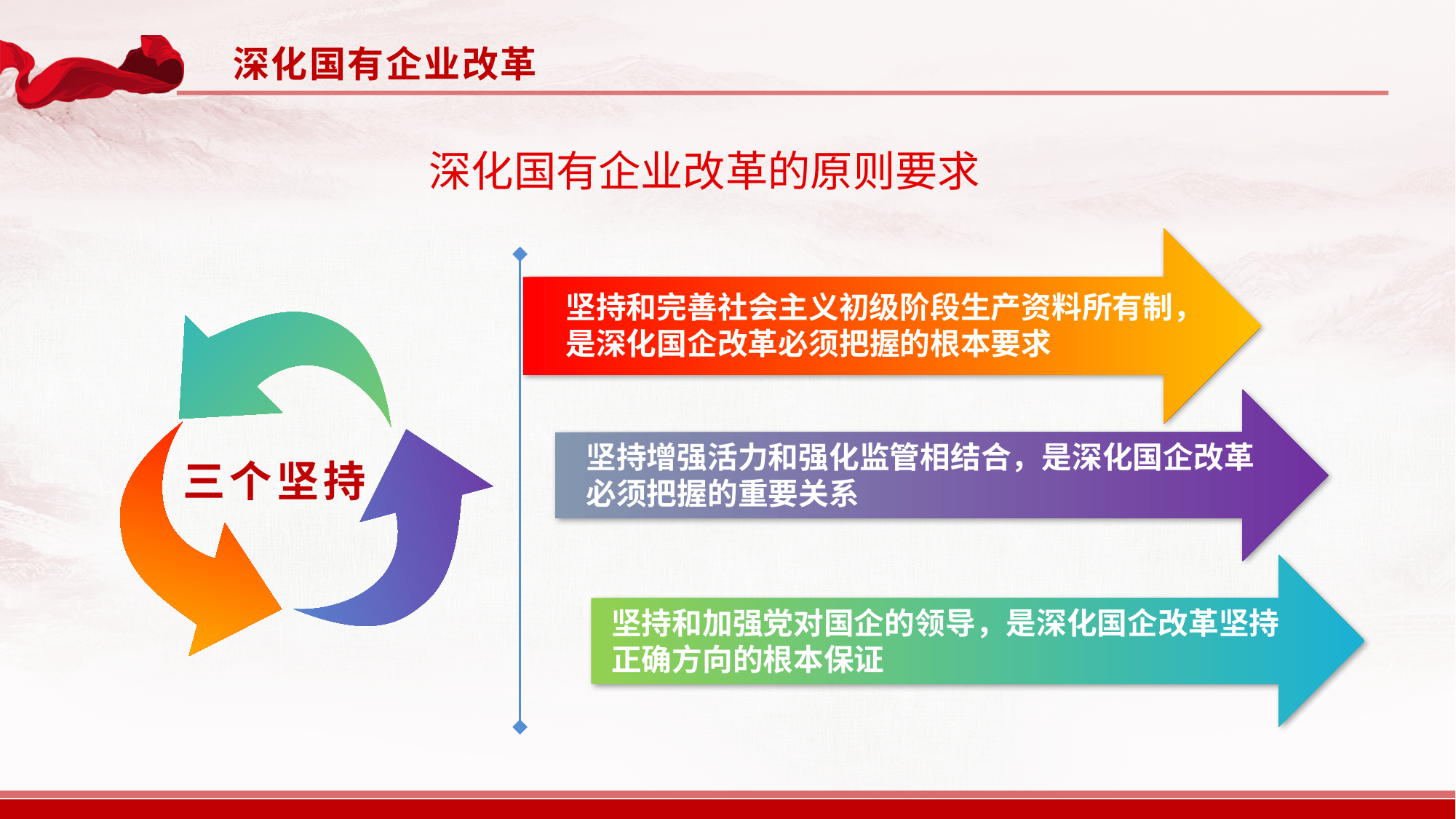

深化国有企业改革
深化国有企业改革的原则要求

坚持和完善社会主义初级阶段生产资料所有制，是深化国企改革必须把握的根本要求

坚持增强活力和强化监管相结合，是深化国企改革必须把握的重要关系

三个坚持

坚持和加强党对国企的领导，是深化国企改革坚持正确方向的根本保证